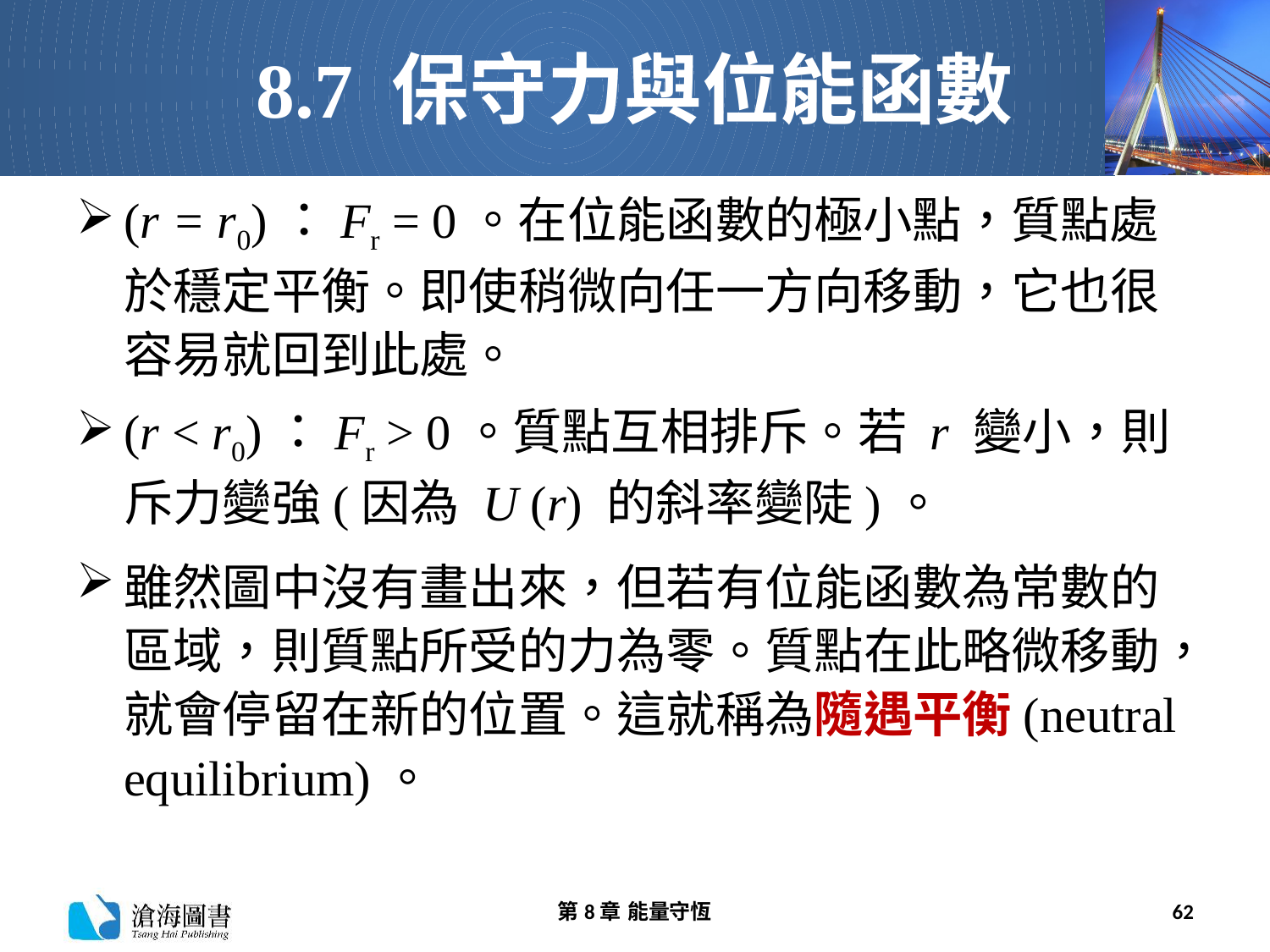

# 8.7 保守力與位能函數
(r = r0)：Fr = 0。在位能函數的極小點，質點處於穩定平衡。即使稍微向任一方向移動，它也很容易就回到此處。
(r < r0)：Fr > 0。質點互相排斥。若 r 變小，則斥力變強(因為 U (r) 的斜率變陡)。
雖然圖中沒有畫出來，但若有位能函數為常數的區域，則質點所受的力為零。質點在此略微移動，就會停留在新的位置。這就稱為隨遇平衡(neutral equilibrium)。

第8章 能量守恆
62